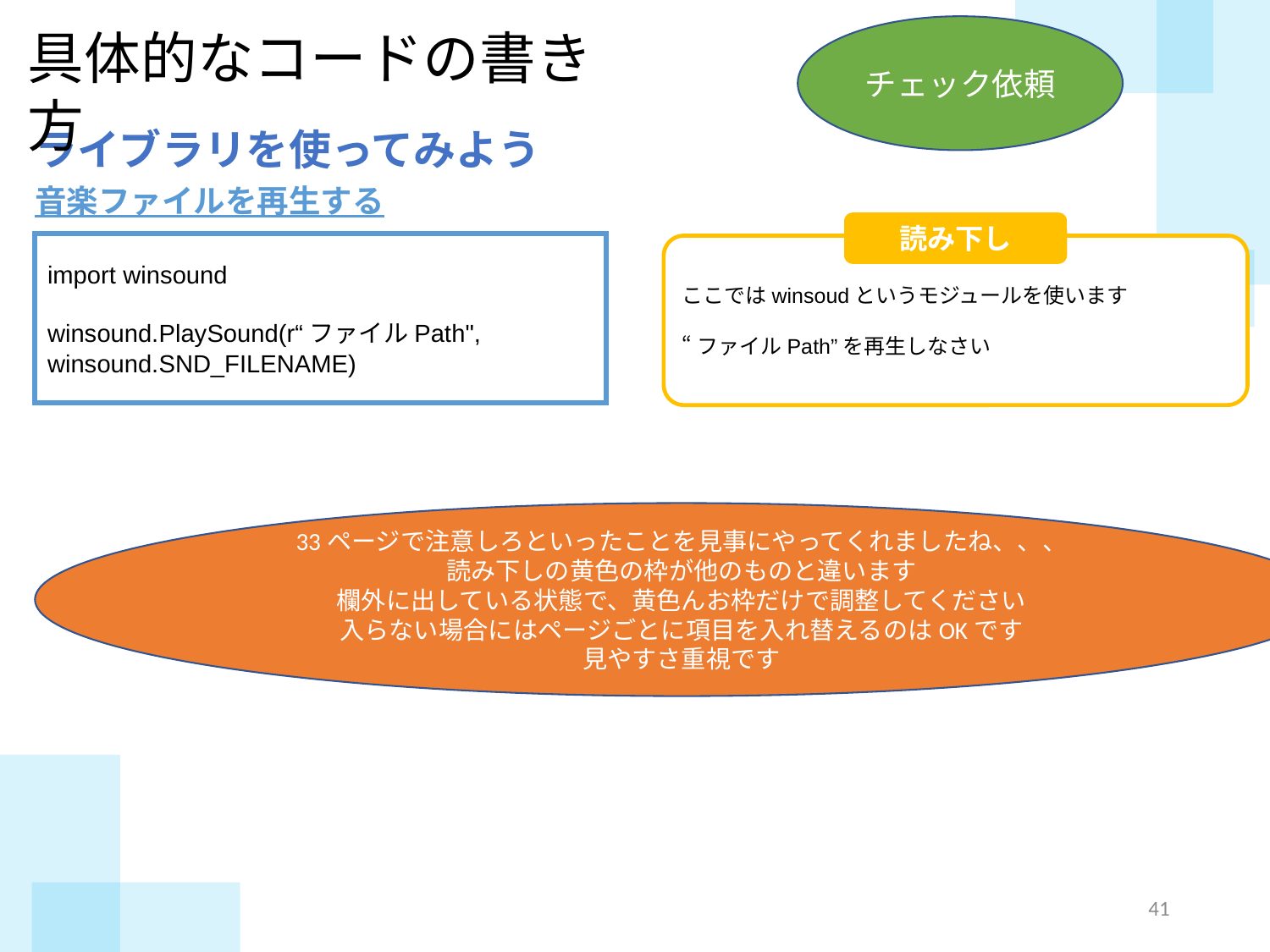

具体的なコードの書き方
チェック依頼
ライブラリを使ってみよう
音楽ファイルを再生する
読み下し
ここではwinsoudというモジュールを使います

“ファイルPath”を再生しなさい
import winsound

winsound.PlaySound(r“ファイルPath", winsound.SND_FILENAME)
33ページで注意しろといったことを見事にやってくれましたね、、、
読み下しの黄色の枠が他のものと違います
欄外に出している状態で、黄色んお枠だけで調整してください
入らない場合にはページごとに項目を入れ替えるのはOKです
見やすさ重視です
41